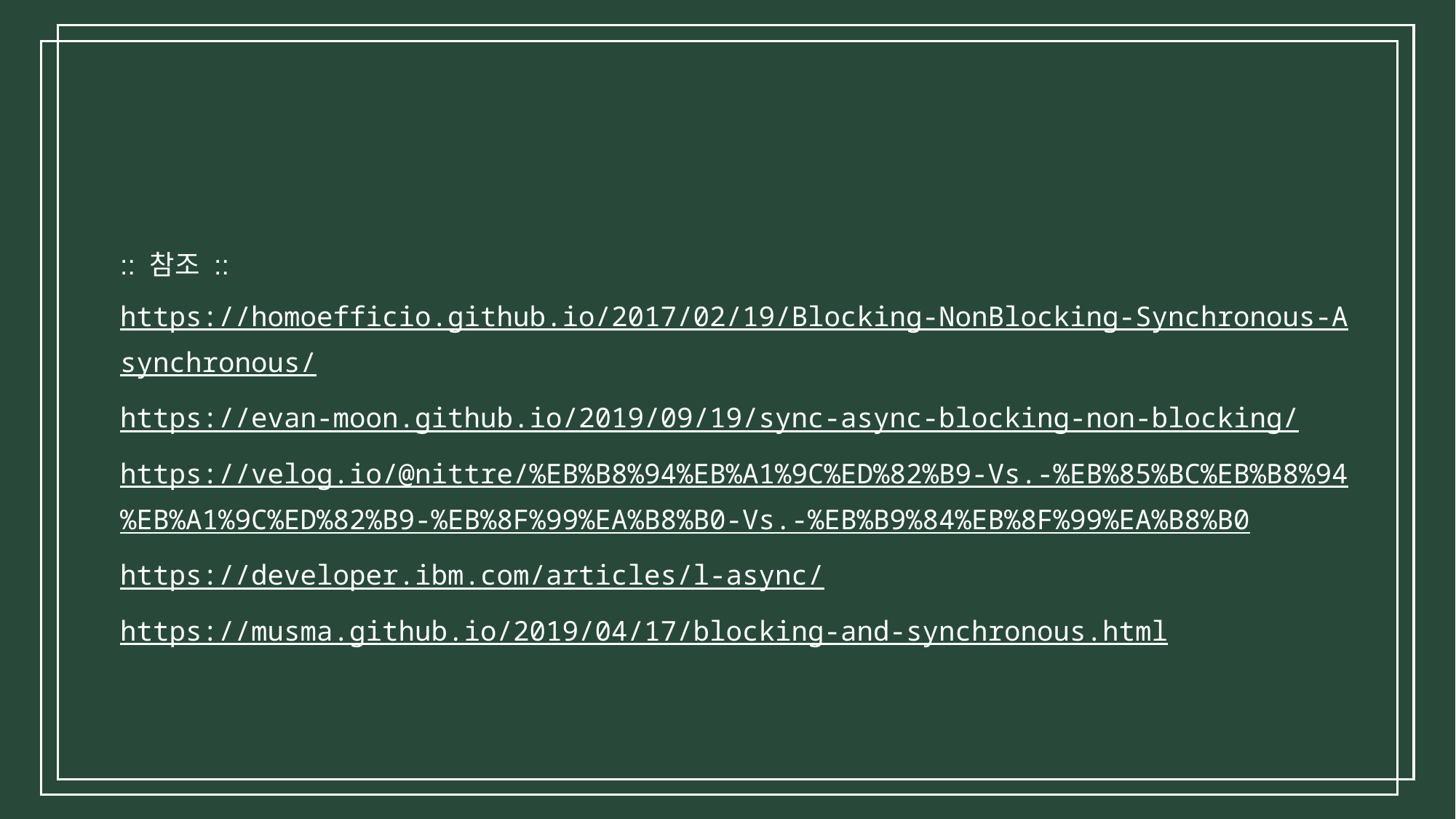

:: 참조 ::
https://homoefficio.github.io/2017/02/19/Blocking-NonBlocking-Synchronous-Asynchronous/
https://evan-moon.github.io/2019/09/19/sync-async-blocking-non-blocking/
https://velog.io/@nittre/%EB%B8%94%EB%A1%9C%ED%82%B9-Vs.-%EB%85%BC%EB%B8%94%EB%A1%9C%ED%82%B9-%EB%8F%99%EA%B8%B0-Vs.-%EB%B9%84%EB%8F%99%EA%B8%B0
https://developer.ibm.com/articles/l-async/
https://musma.github.io/2019/04/17/blocking-and-synchronous.html